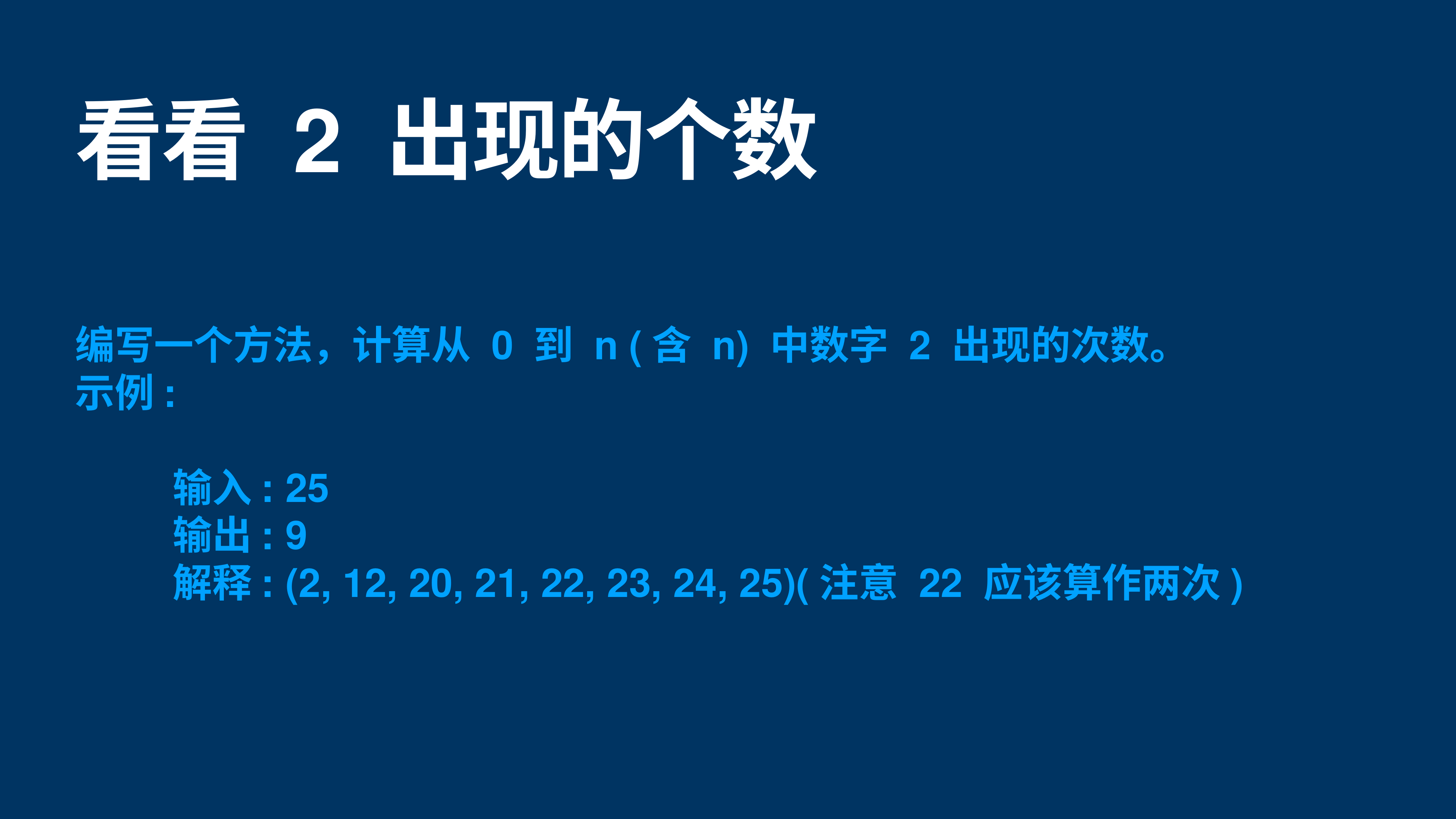

# 看看 2 出现的个数
编写一个方法，计算从 0 到 n (含 n) 中数字 2 出现的次数。
示例:

        输入: 25
        输出: 9
        解释: (2, 12, 20, 21, 22, 23, 24, 25)(注意 22 应该算作两次)